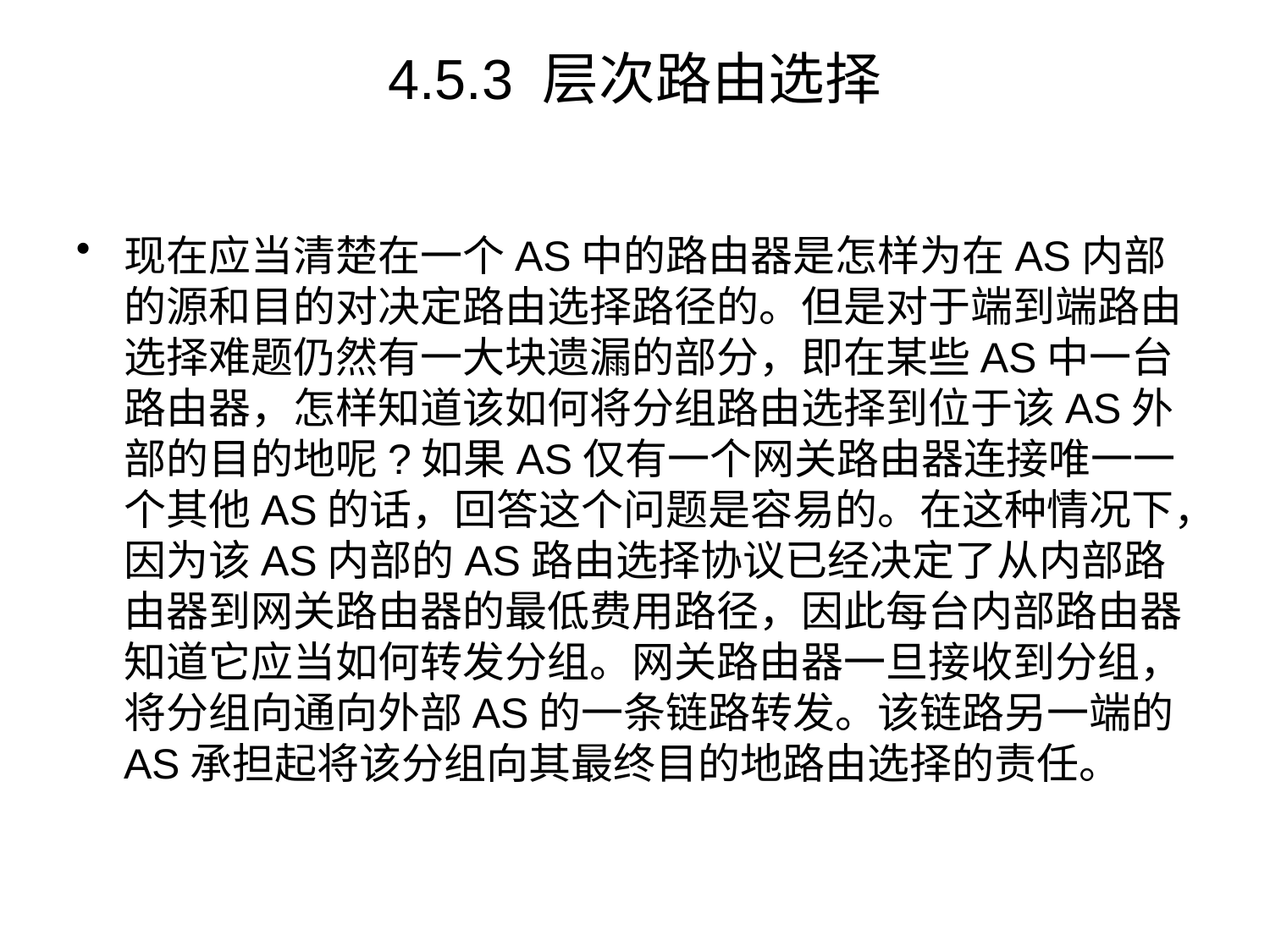

# 4.5.3 层次路由选择
现在应当清楚在一个AS中的路由器是怎样为在AS内部的源和目的对决定路由选择路径的。但是对于端到端路由选择难题仍然有一大块遗漏的部分，即在某些AS中一台路由器，怎样知道该如何将分组路由选择到位于该AS外部的目的地呢?如果AS仅有一个网关路由器连接唯一一个其他AS的话，回答这个问题是容易的。在这种情况下，因为该AS内部的AS路由选择协议已经决定了从内部路由器到网关路由器的最低费用路径，因此每台内部路由器知道它应当如何转发分组。网关路由器一旦接收到分组，将分组向通向外部AS的一条链路转发。该链路另一端的AS承担起将该分组向其最终目的地路由选择的责任。